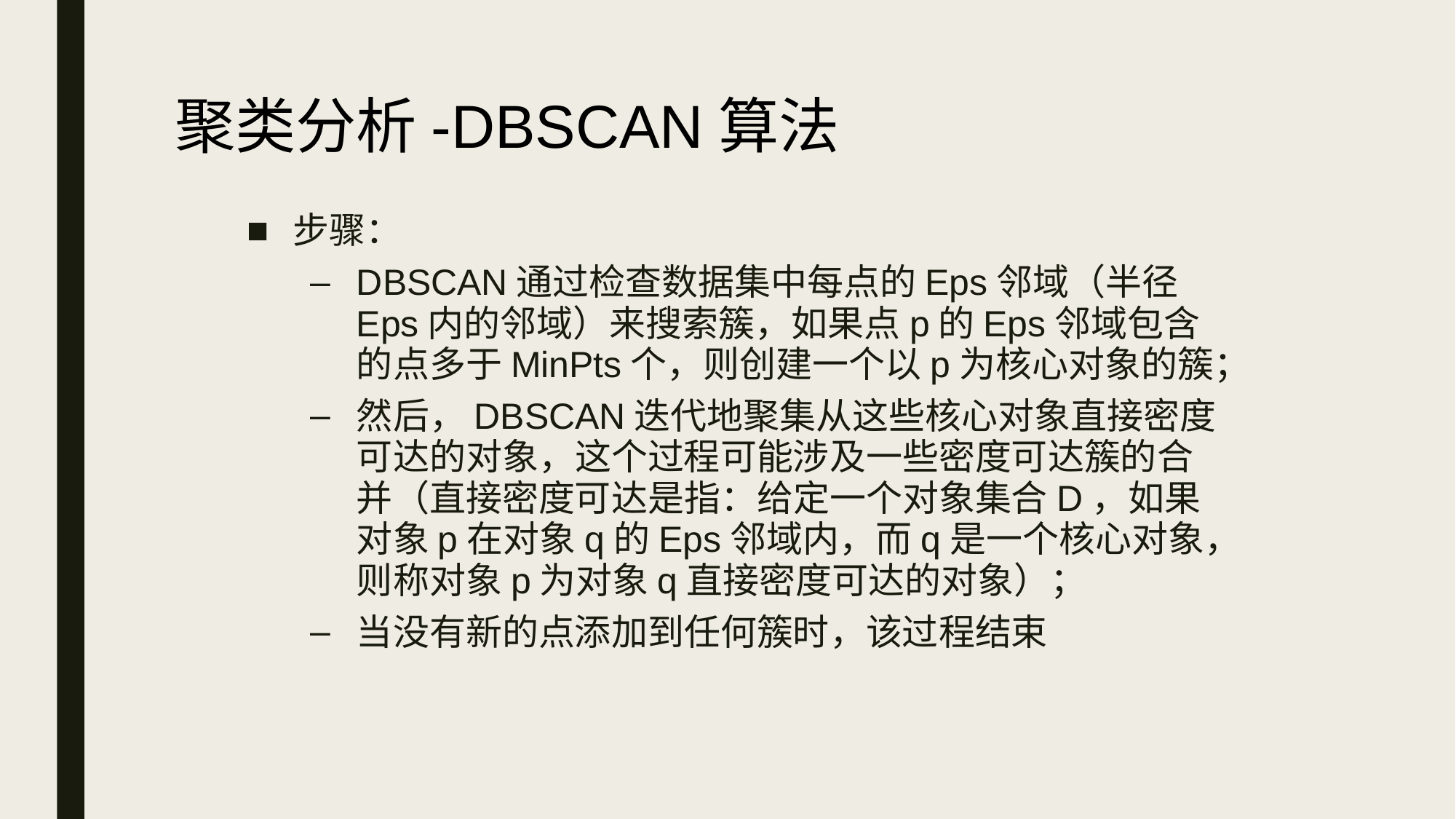

# 聚类分析-DBSCAN算法
步骤：
DBSCAN通过检查数据集中每点的Eps邻域（半径Eps内的邻域）来搜索簇，如果点p的Eps邻域包含的点多于MinPts个，则创建一个以p为核心对象的簇；
然后，DBSCAN迭代地聚集从这些核心对象直接密度可达的对象，这个过程可能涉及一些密度可达簇的合并（直接密度可达是指：给定一个对象集合D，如果对象p在对象q的Eps邻域内，而q是一个核心对象，则称对象p为对象q直接密度可达的对象）；
当没有新的点添加到任何簇时，该过程结束